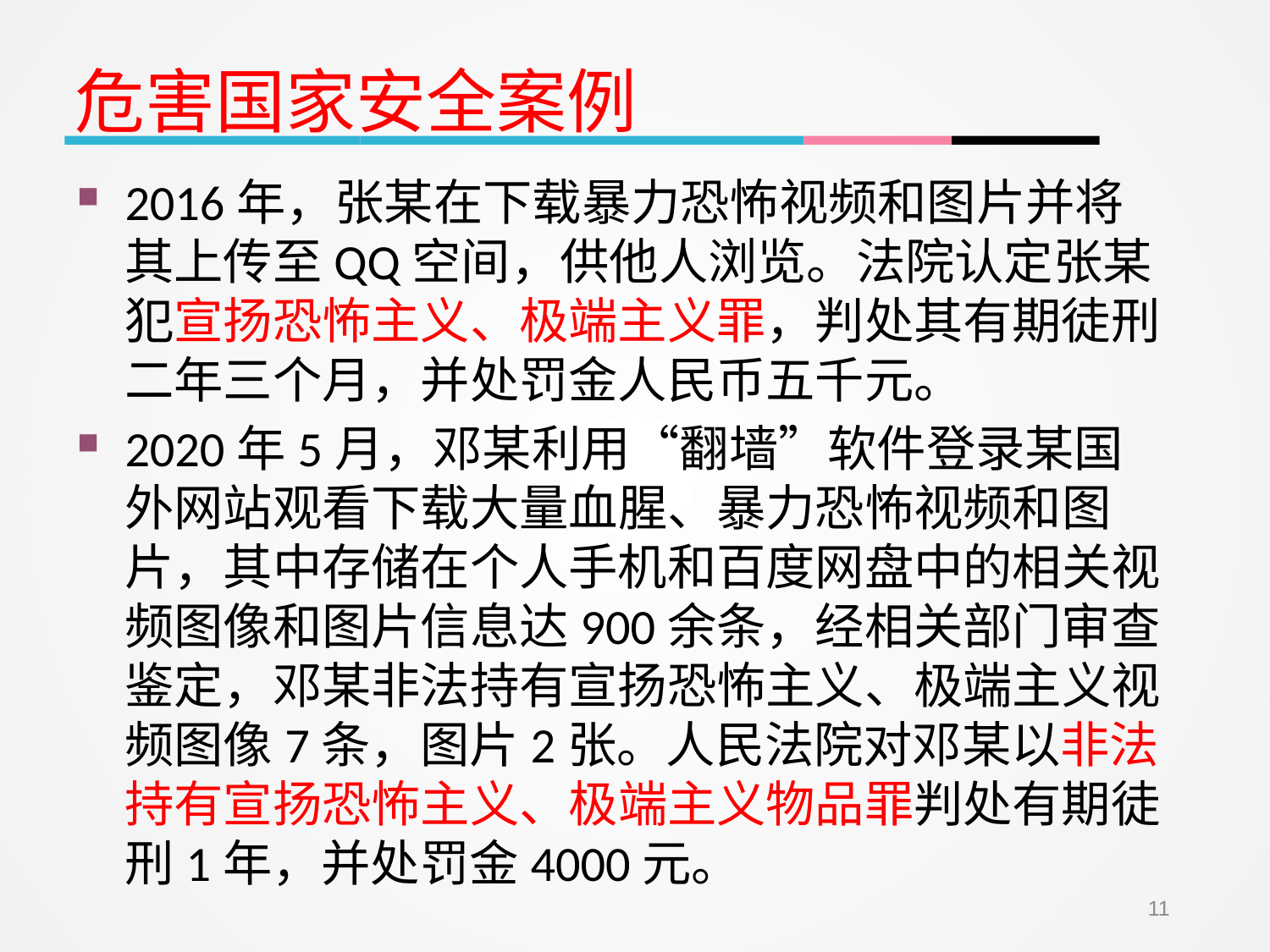

危害国家安全案例

2016年，张某在下载暴力恐怖视频和图片并将其上传至QQ空间，供他人浏览。法院认定张某犯宣扬恐怖主义、极端主义罪，判处其有期徒刑二年三个月，并处罚金人民币五千元。
2020年5月，邓某利用“翻墙”软件登录某国外网站观看下载大量血腥、暴力恐怖视频和图片，其中存储在个人手机和百度网盘中的相关视频图像和图片信息达900余条，经相关部门审查鉴定，邓某非法持有宣扬恐怖主义、极端主义视频图像7条，图片2张。人民法院对邓某以非法持有宣扬恐怖主义、极端主义物品罪判处有期徒刑1年，并处罚金4000元。
11